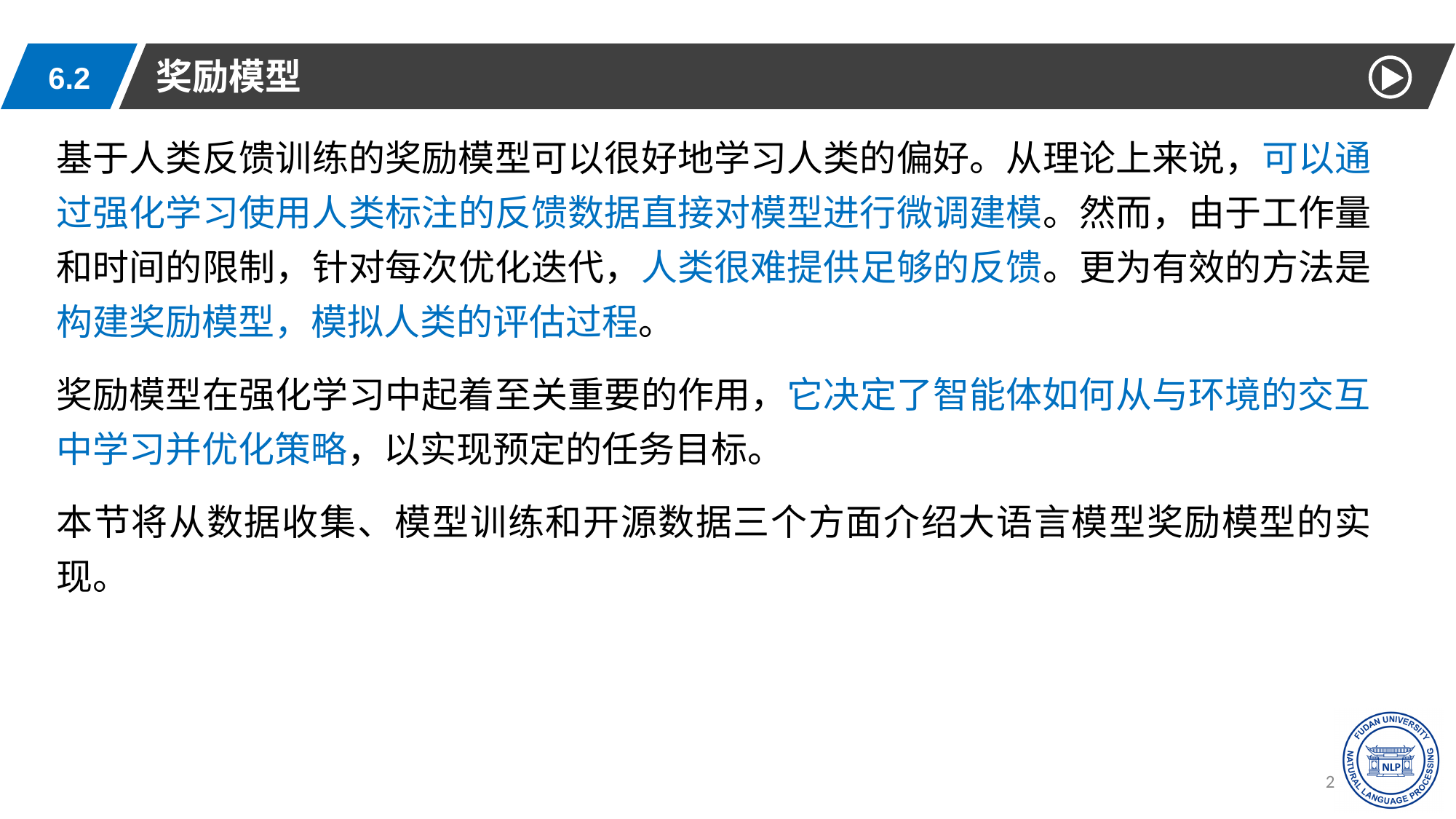

奖励模型
6.2

基于人类反馈训练的奖励模型可以很好地学习人类的偏好。从理论上来说，可以通过强化学习使用人类标注的反馈数据直接对模型进行微调建模。然而，由于工作量和时间的限制，针对每次优化迭代，人类很难提供足够的反馈。更为有效的方法是构建奖励模型，模拟人类的评估过程。
奖励模型在强化学习中起着至关重要的作用，它决定了智能体如何从与环境的交互中学习并优化策略，以实现预定的任务目标。
本节将从数据收集、模型训练和开源数据三个方面介绍大语言模型奖励模型的实现。
25